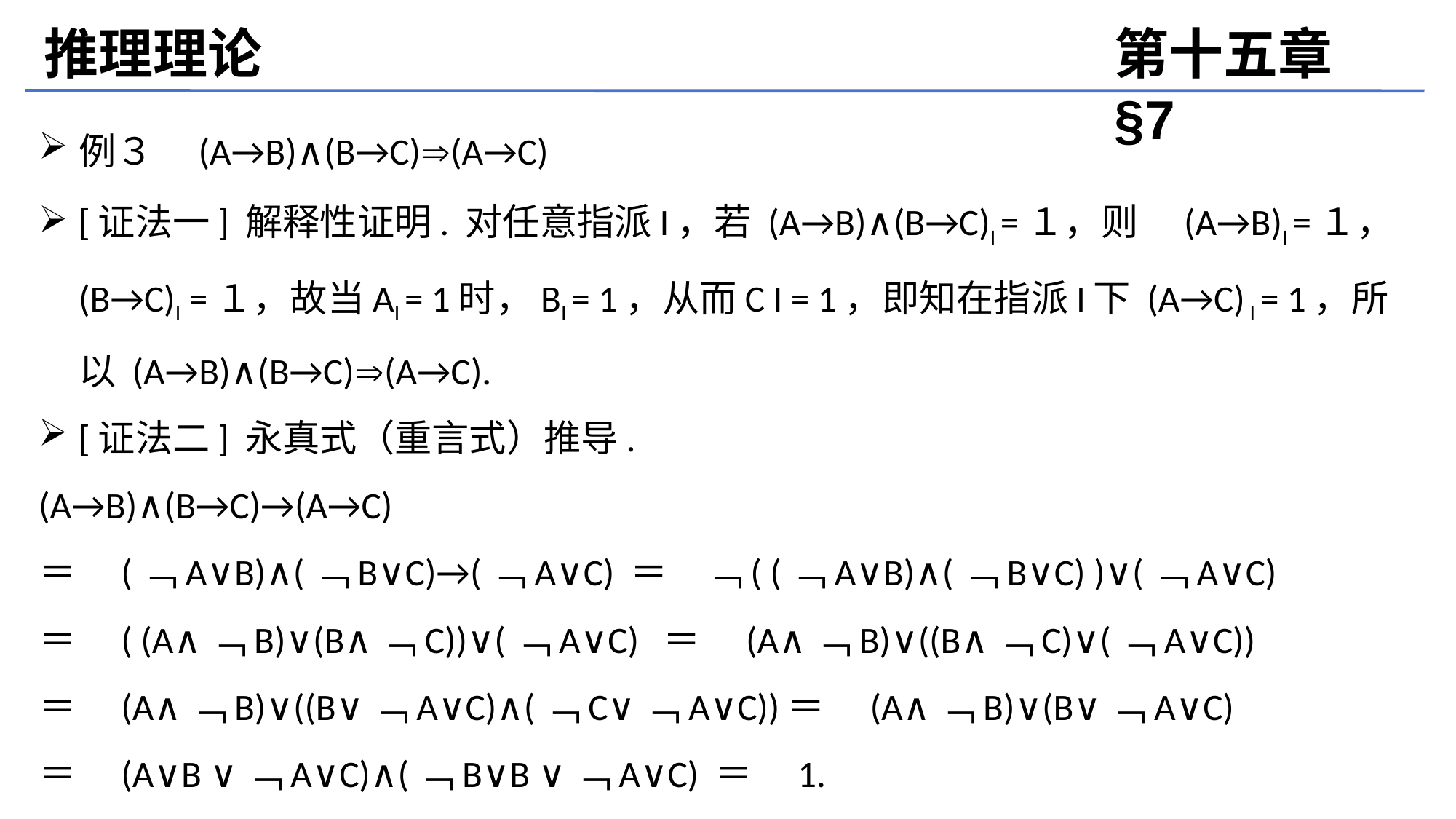

推理理论
第十五章 §7
例３　(A→B)∧(B→C)⇒(A→C)
[证法一] 解释性证明. 对任意指派I，若 (A→B)∧(B→C)I =１，则　(A→B)I =１，(B→C)I =１，故当AI = 1时，BI = 1，从而C I = 1，即知在指派I下 (A→C) I = 1，所以 (A→B)∧(B→C)⇒(A→C).
[证法二] 永真式（重言式）推导.
(A→B)∧(B→C)→(A→C)
＝　(﹁A∨B)∧(﹁B∨C)→(﹁A∨C) ＝　﹁( (﹁A∨B)∧(﹁B∨C) )∨(﹁A∨C)
＝　( (A∧﹁B)∨(B∧﹁C))∨(﹁A∨C)  ＝　(A∧﹁B)∨((B∧﹁C)∨(﹁A∨C))
＝　(A∧﹁B)∨((B∨﹁A∨C)∧(﹁C∨﹁A∨C))＝　(A∧﹁B)∨(B∨﹁A∨C)
＝　(A∨B ∨﹁A∨C)∧(﹁B∨B ∨﹁A∨C) ＝　1.